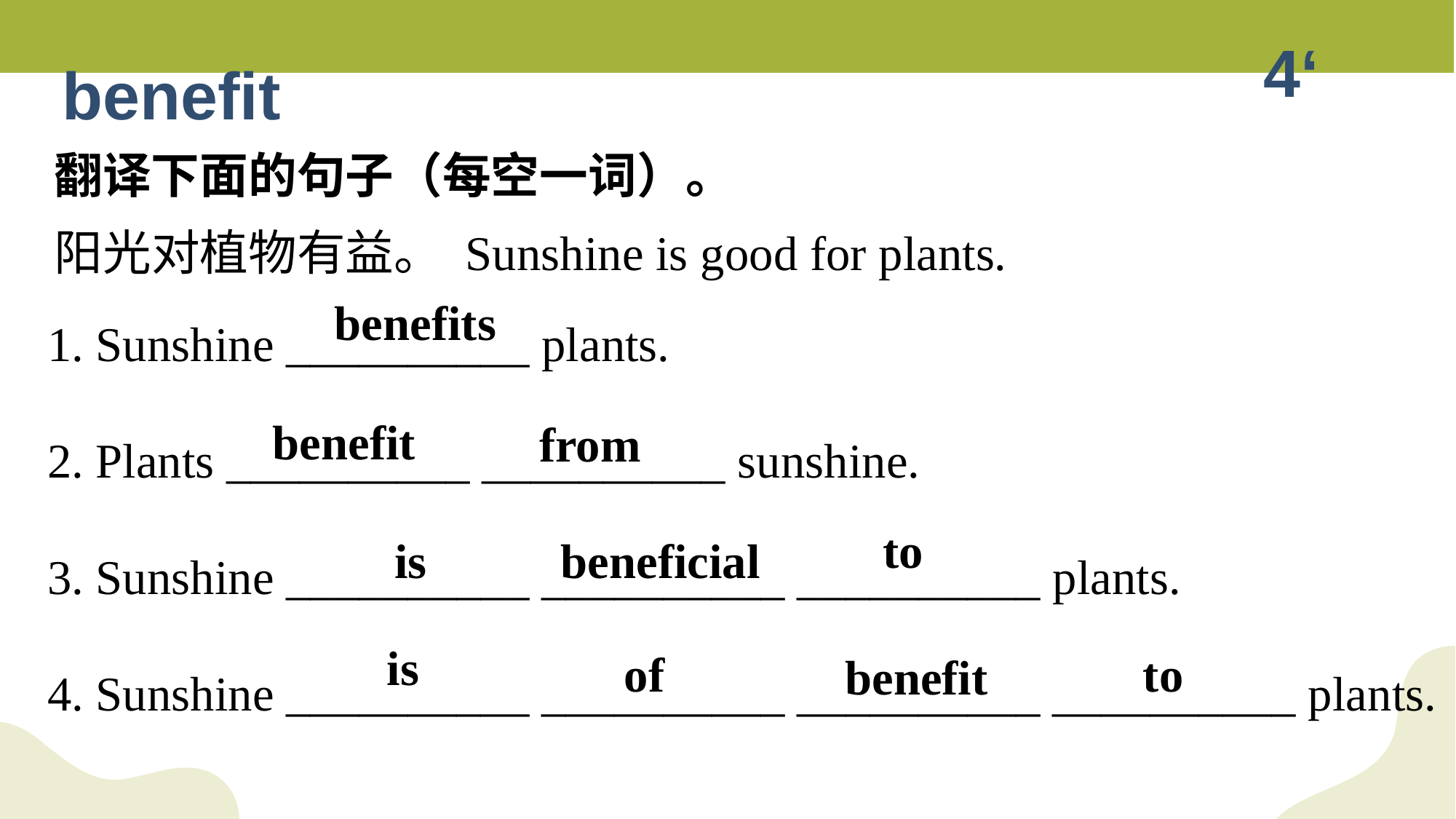

4‘
benefit
翻译下面的句子（每空一词）。
阳光对植物有益。
Sunshine is good for plants.
1. Sunshine __________ plants.
2. Plants __________ __________ sunshine.
3. Sunshine __________ __________ __________ plants.
4. Sunshine __________ __________ __________ __________ plants.
benefits
benefit
from
to
is
beneficial
is
of
to
benefit